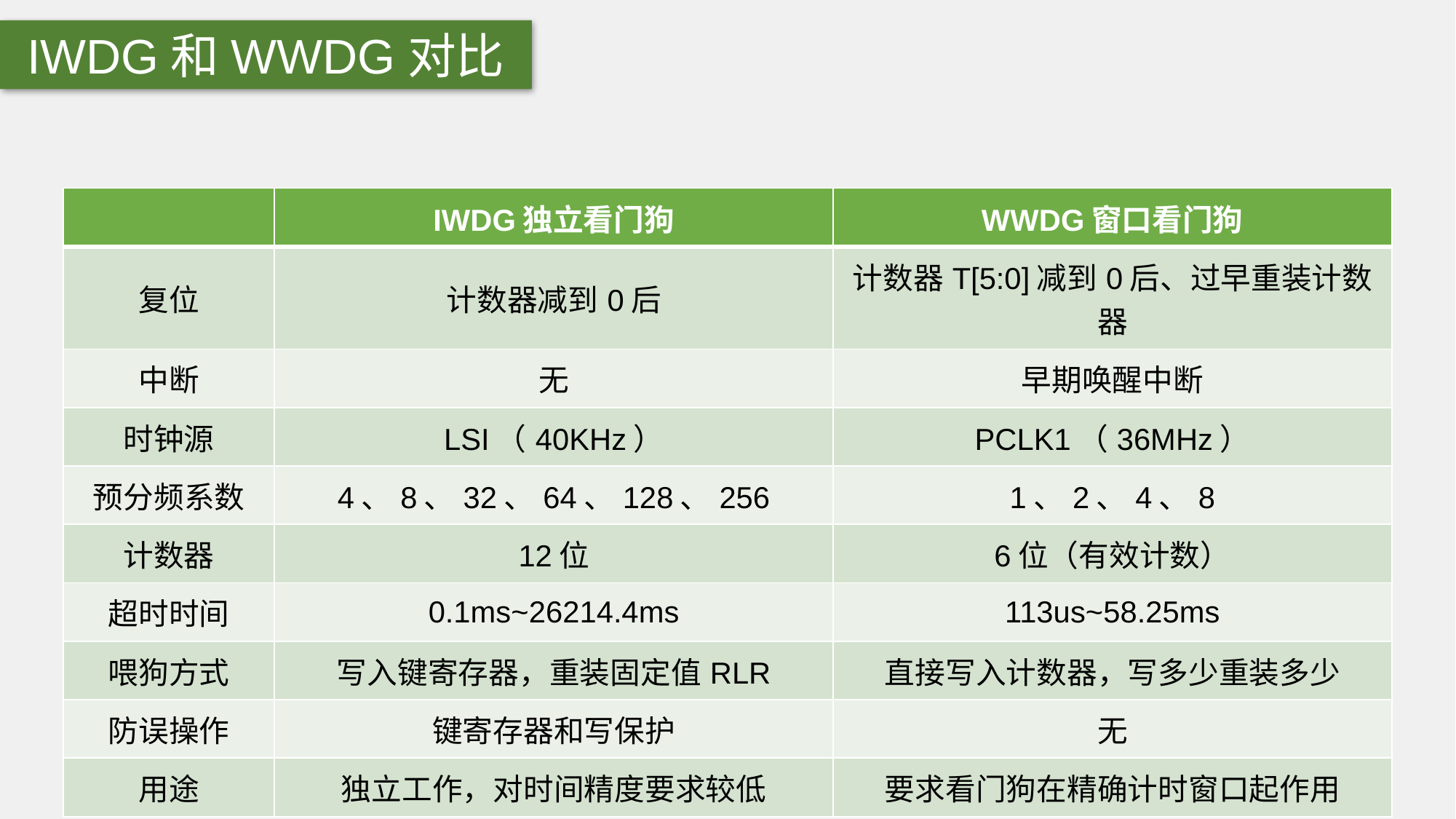

IWDG和WWDG对比
|  | IWDG独立看门狗 | WWDG窗口看门狗 |
| --- | --- | --- |
| 复位 | 计数器减到0后 | 计数器T[5:0]减到0后、过早重装计数器 |
| 中断 | 无 | 早期唤醒中断 |
| 时钟源 | LSI（40KHz） | PCLK1（36MHz） |
| 预分频系数 | 4、8、32、64、128、256 | 1、2、4、8 |
| 计数器 | 12位 | 6位（有效计数） |
| 超时时间 | 0.1ms~26214.4ms | 113us~58.25ms |
| 喂狗方式 | 写入键寄存器，重装固定值RLR | 直接写入计数器，写多少重装多少 |
| 防误操作 | 键寄存器和写保护 | 无 |
| 用途 | 独立工作，对时间精度要求较低 | 要求看门狗在精确计时窗口起作用 |